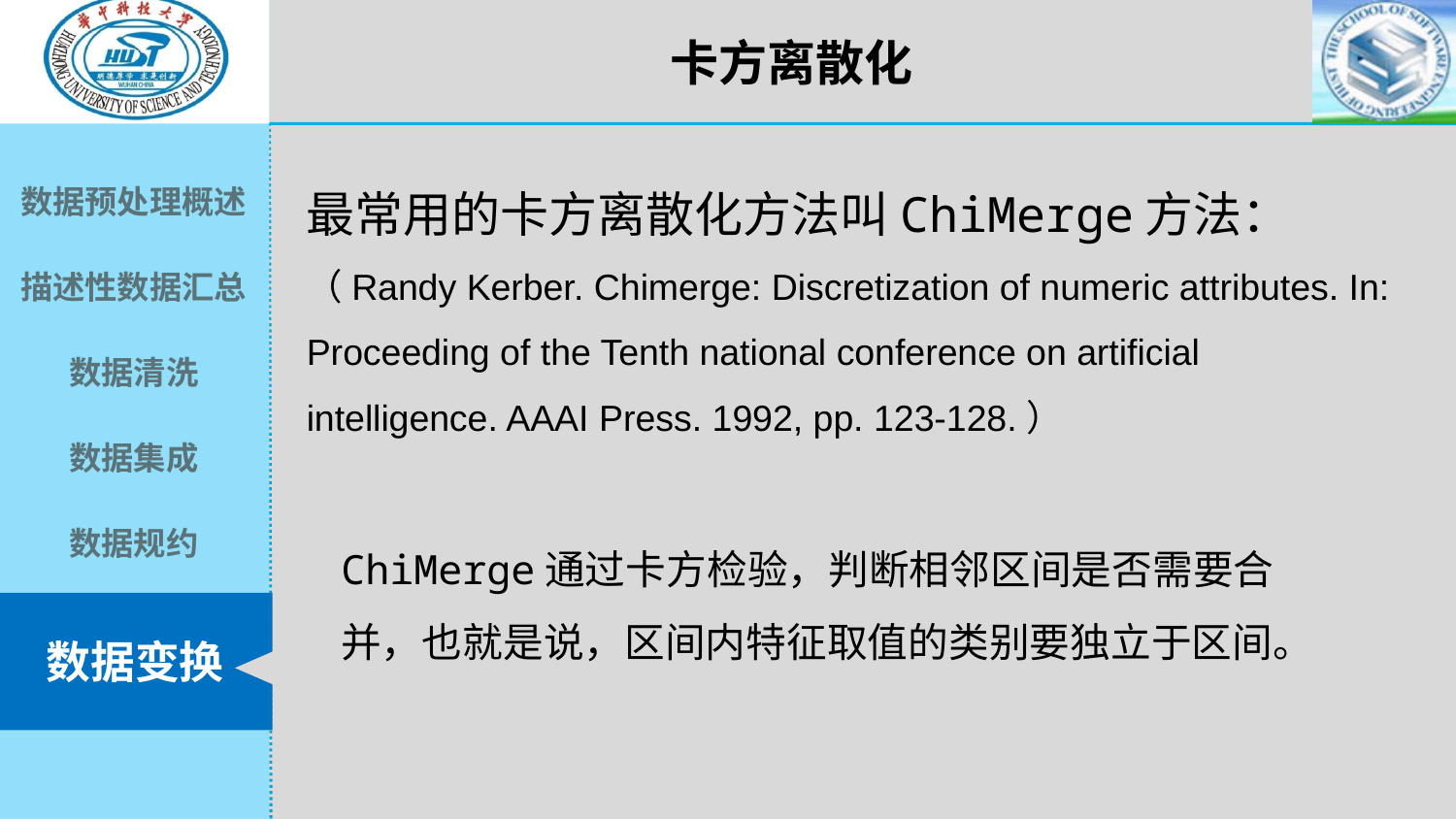

卡方离散化
最常用的卡方离散化方法叫ChiMerge方法：
（Randy Kerber. Chimerge: Discretization of numeric attributes. In: Proceeding of the Tenth national conference on artificial intelligence. AAAI Press. 1992, pp. 123-128.）
ChiMerge通过卡方检验，判断相邻区间是否需要合并，也就是说，区间内特征取值的类别要独立于区间。